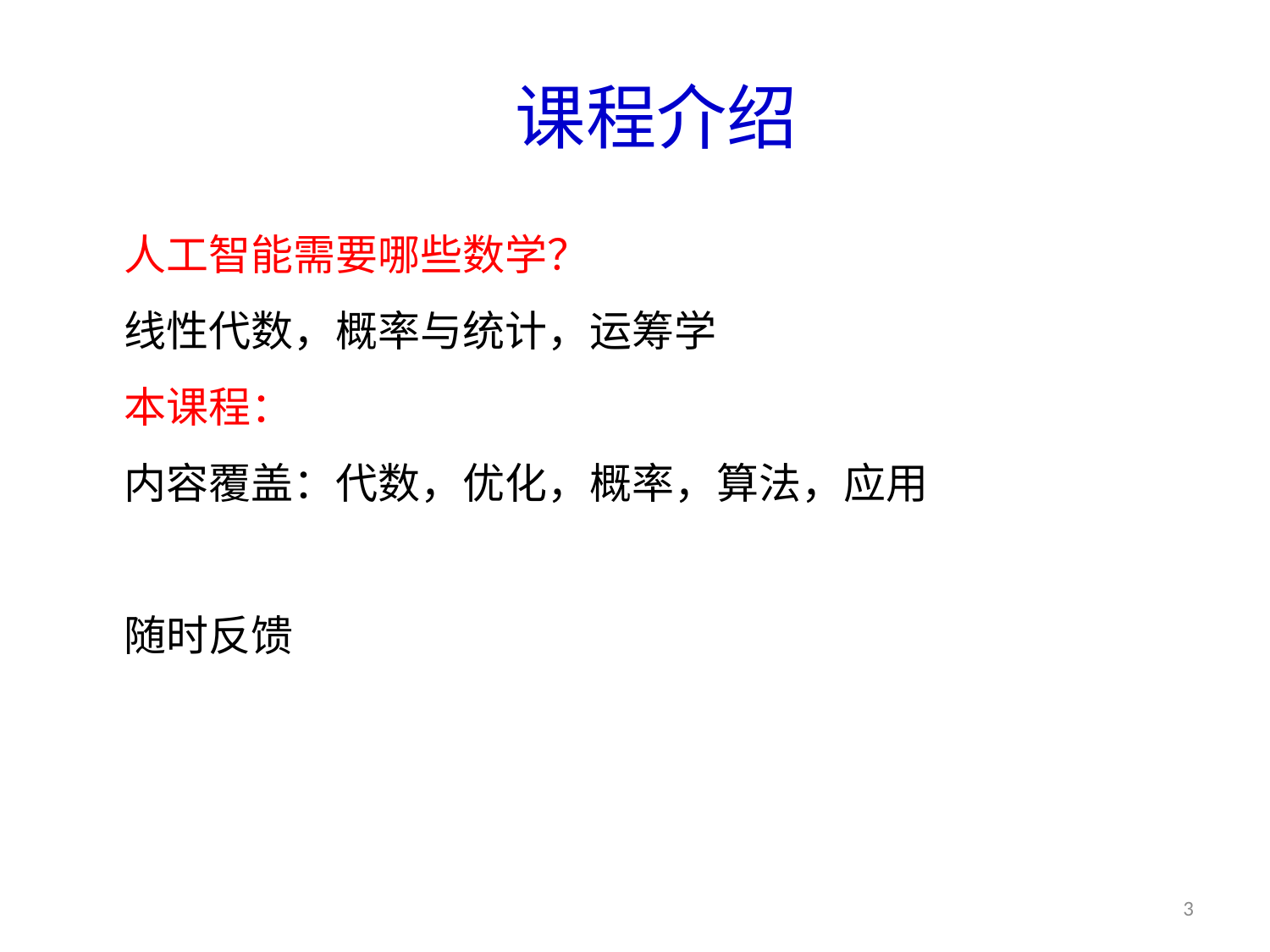

# 课程介绍
人工智能需要哪些数学？
线性代数，概率与统计，运筹学
本课程：
内容覆盖：代数，优化，概率，算法，应用

随时反馈
3